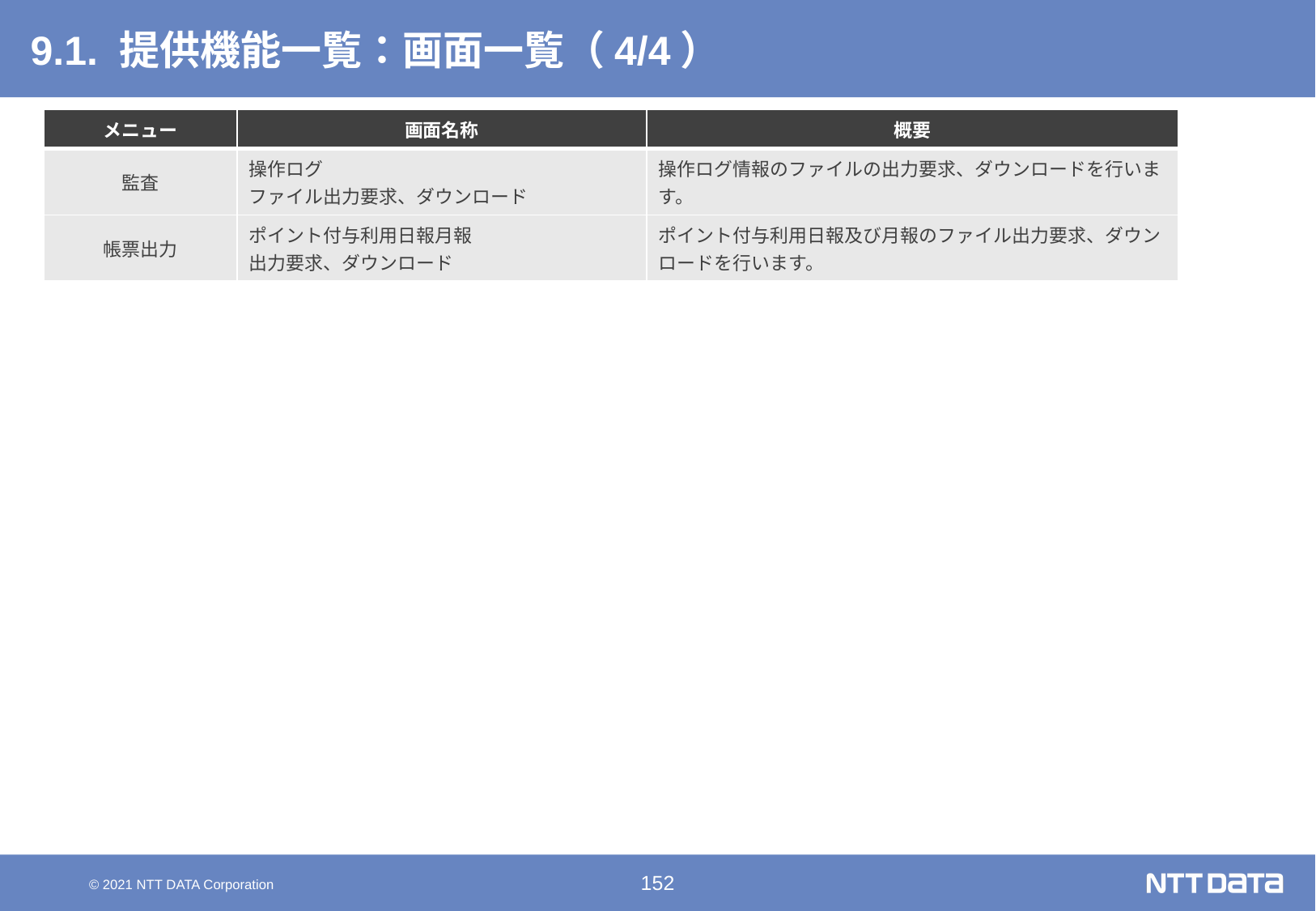

# 9.1. 提供機能一覧：画面一覧（4/4）
| メニュー | 画面名称 | 概要 |
| --- | --- | --- |
| 監査 | 操作ログ ファイル出力要求、ダウンロード | 操作ログ情報のファイルの出力要求、ダウンロードを行います。 |
| 帳票出力 | ポイント付与利用日報月報 出力要求、ダウンロード | ポイント付与利用日報及び月報のファイル出力要求、ダウンロードを行います。 |